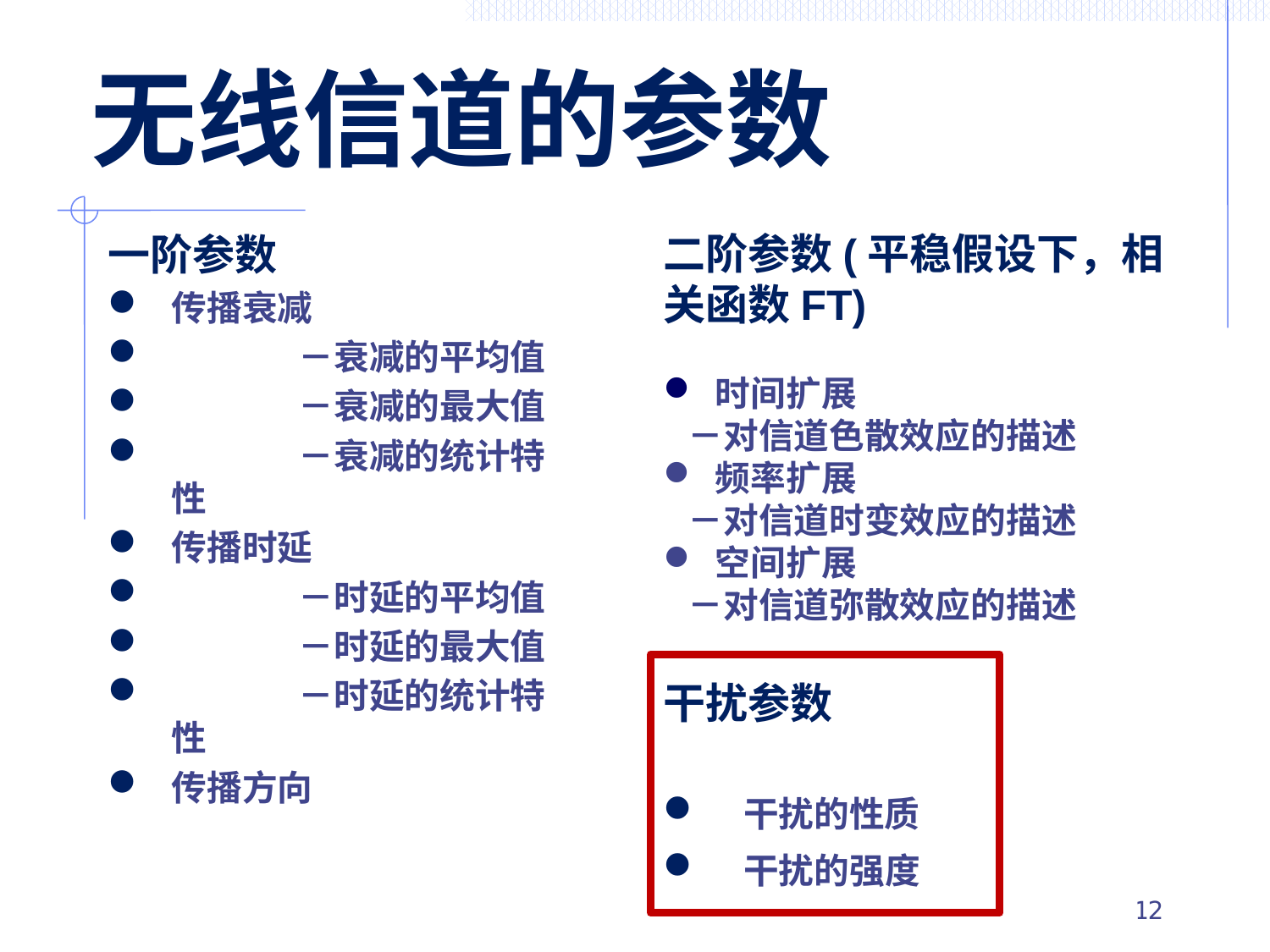

# 无线信道的参数
一阶参数
传播衰减
	－衰减的平均值
	－衰减的最大值
	－衰减的统计特性
传播时延
	－时延的平均值
	－时延的最大值
	－时延的统计特性
传播方向

二阶参数(平稳假设下，相关函数FT)

 时间扩展
  －对信道色散效应的描述
 频率扩展
  －对信道时变效应的描述
 空间扩展
  －对信道弥散效应的描述

干扰参数

 干扰的性质
 干扰的强度

12